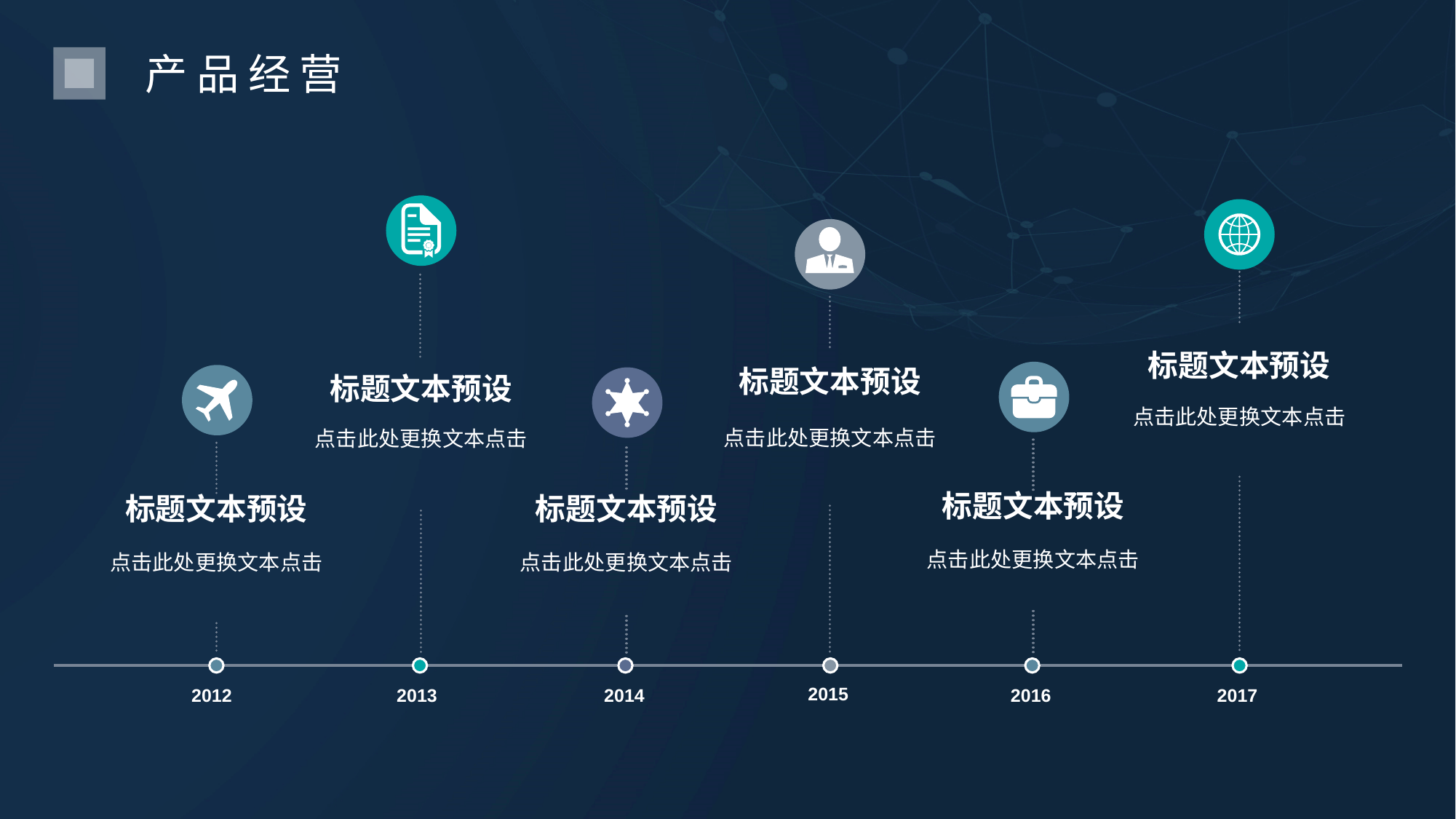

产品经营

标题文本预设
标题文本预设

标题文本预设

点击此处更换文本点击
点击此处更换文本点击
点击此处更换文本点击
标题文本预设
标题文本预设
标题文本预设
点击此处更换文本点击
点击此处更换文本点击
点击此处更换文本点击

2015
2012
2013
2014
2016
2017